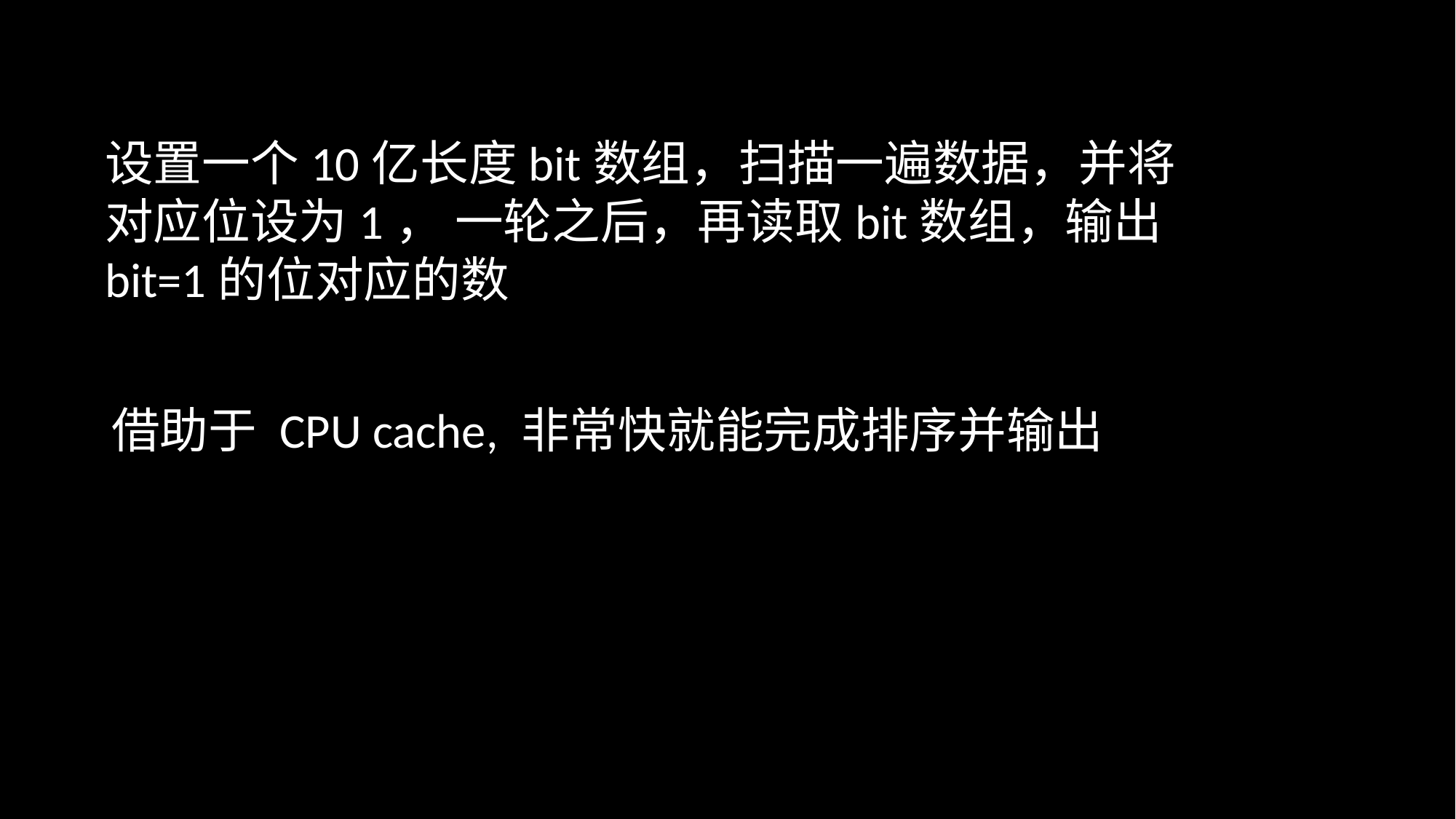

设置一个10亿长度bit数组，扫描一遍数据，并将对应位设为1， 一轮之后，再读取bit数组，输出bit=1的位对应的数
借助于 CPU cache, 非常快就能完成排序并输出